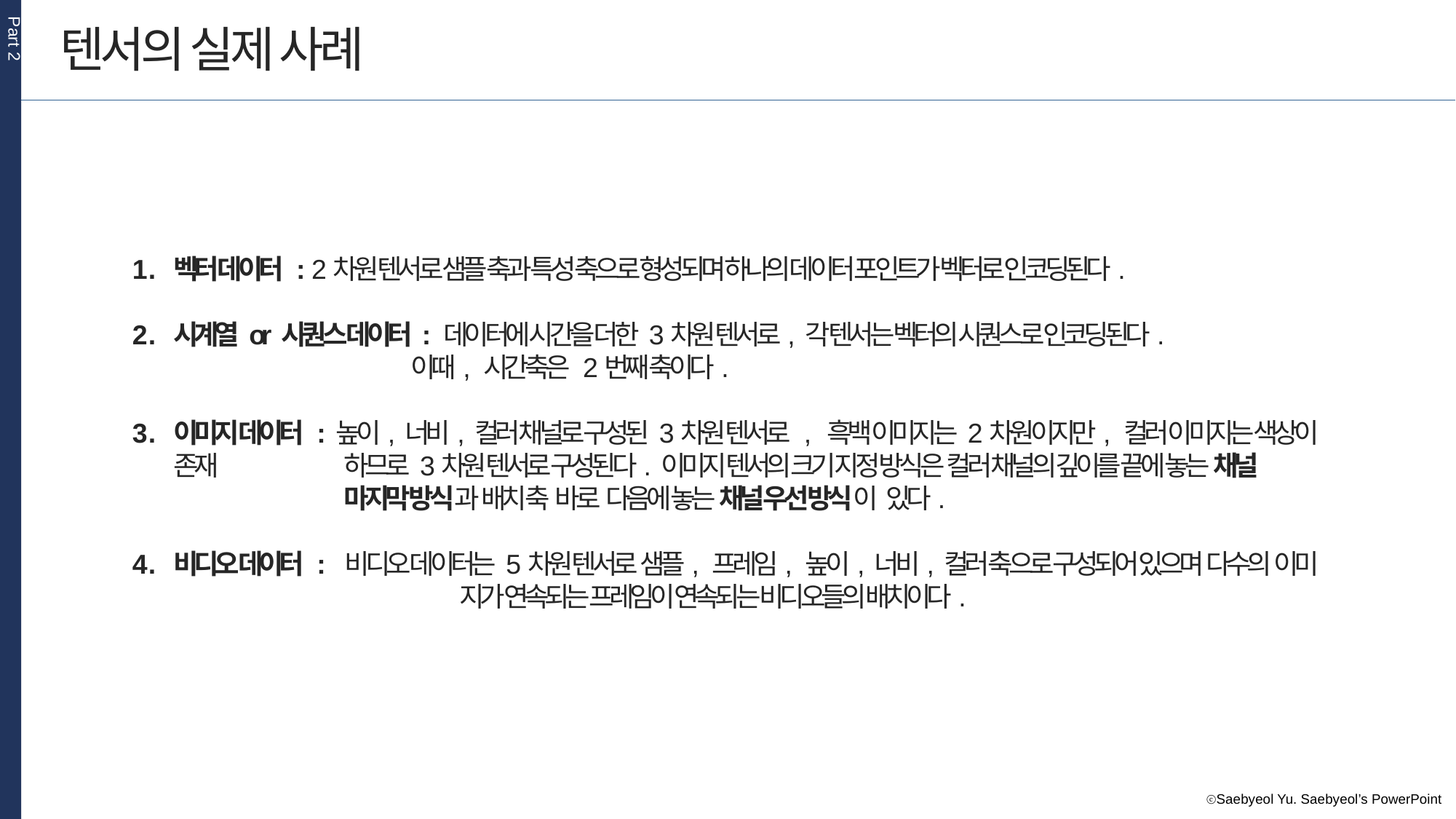

Part 2
텐서의 실제 사례
벡터 데이터  :  2차원 텐서로 샘플 축과 특성 축으로 형성되며 하나의 데이터 포인트가 벡터로 인코딩된다.

시계열 or 시퀀스 데이터 :  데이터에 시간을 더한 3차원 텐서로, 각 텐서는 벡터의 시퀀스로 인코딩된다.
		                이때,  시간축은  2번째 축이다.

이미지 데이터  : 높이, 너비, 컬러 채널로 구성된 3차원 텐서로  ,   흑백 이미지는 2차원이지만,  컬러 이미지는 색상이 존재 	                    하므로 3차원 텐서로 구성된다. 이미지 텐서의 크기 지정 방식은  컬러 채널의 깊이를 끝에 놓는 채널 		                    마지막 방식과  배치 축   바로   다음에 놓는 채널 우선 방식이 있다.

비디오 데이터  :    비디오 데이터는 5차원 텐서로  샘플,  프레임,  높이, 너비, 컬러 축으로 구성되어 있으며  다수의  이미 	   	                      지가 연속되는 프레임이 연속되는 비디오들의 배치이다.